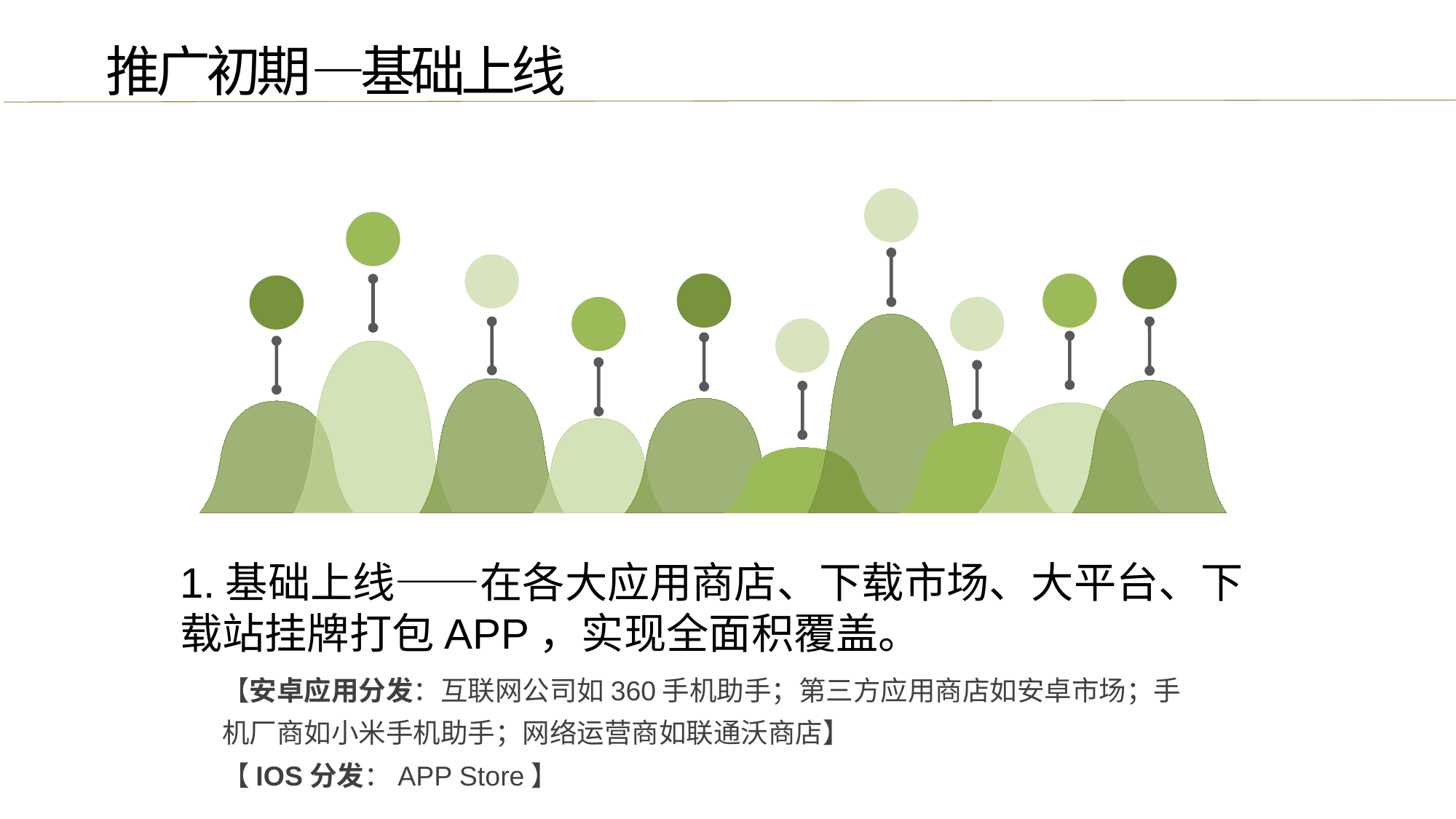

推广初期—基础上线

1.基础上线——在各大应用商店、下载市场、大平台、下载站挂牌打包APP，实现全面积覆盖。
【安卓应用分发：互联网公司如360手机助手；第三方应用商店如安卓市场；手机厂商如小米手机助手；网络运营商如联通沃商店】
【IOS分发：APP Store】